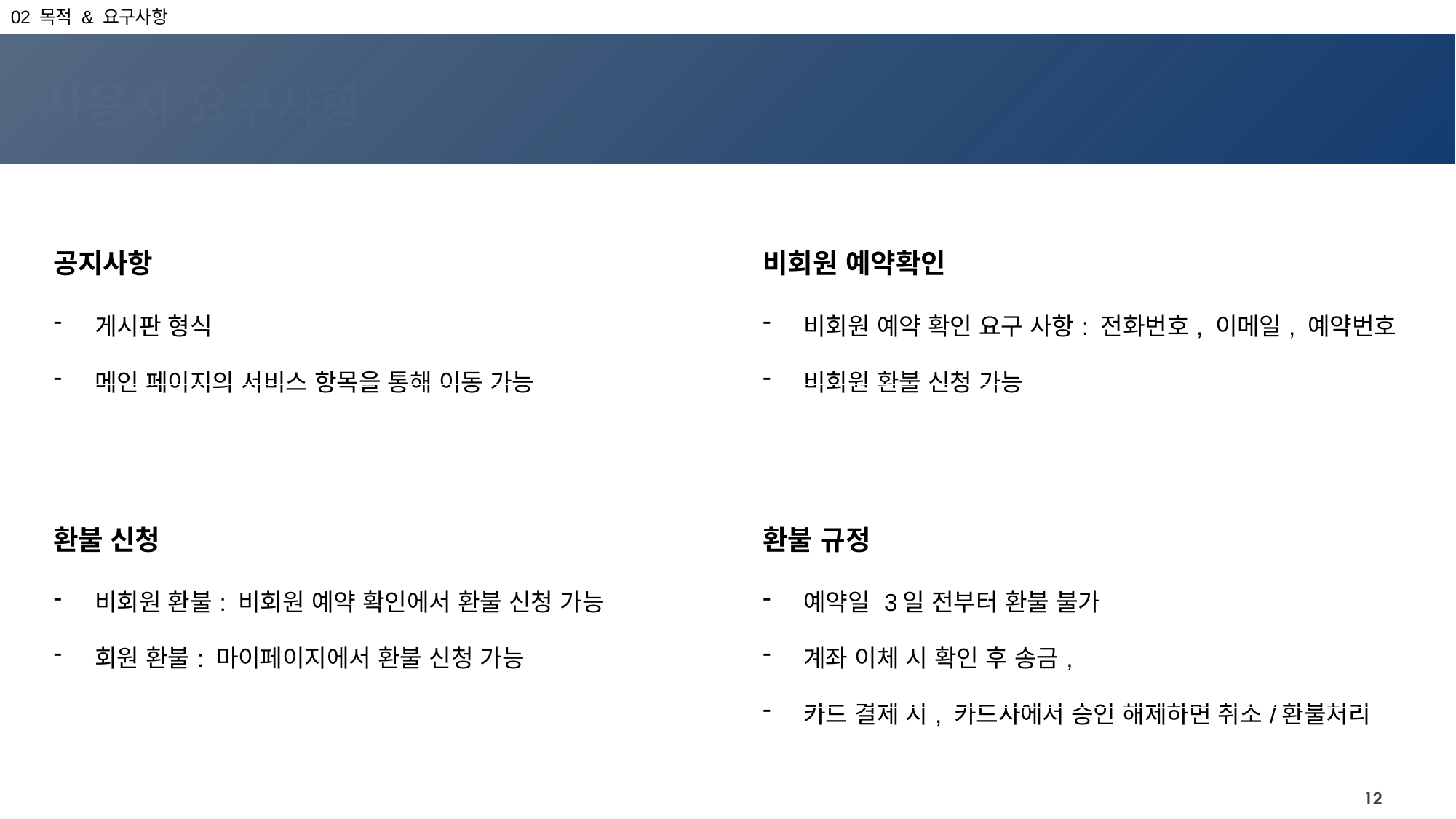

02 목적 & 요구사항

사용자 요구사항
| 공지사항 |  | 비회원 예약확인 |
| --- | --- | --- |
| 게시판 형식 메인 페이지의 서비스 항목을 통해 이동 가능 |  | 비회원 예약 확인 요구 사항: 전화번호, 이메일, 예약번호 비회원 환불 신청 가능 |
| 환불 신청 |  | 환불 규정 |
| --- | --- | --- |
| 비회원 환불: 비회원 예약 확인에서 환불 신청 가능 회원 환불: 마이페이지에서 환불 신청 가능 |  | 예약일 3일 전부터 환불 불가 계좌 이체 시 확인 후 송금, 카드 결제 시, 카드사에서 승인 해제하면 취소/환불처리 |